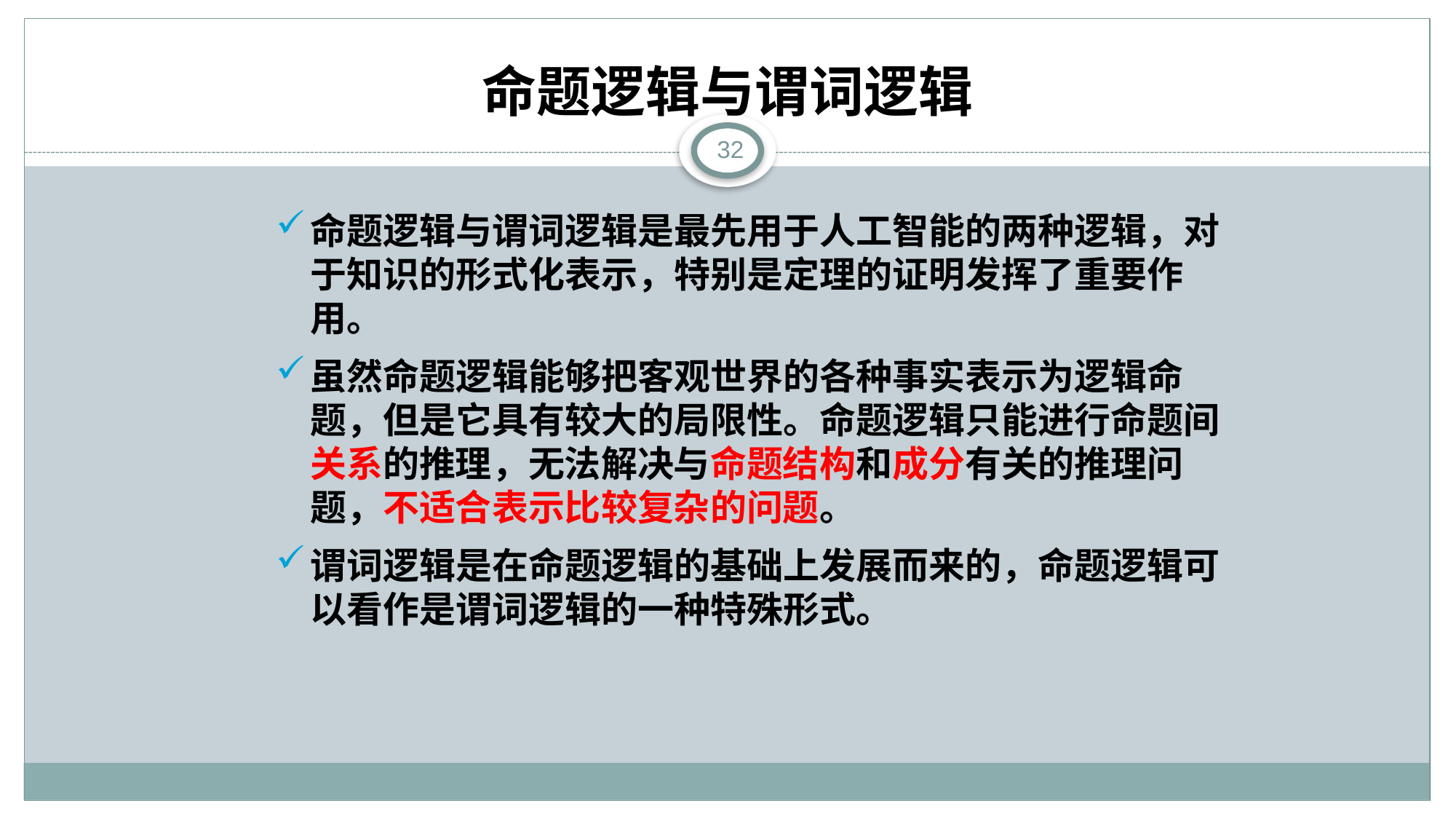

# 命题逻辑与谓词逻辑
32
命题逻辑与谓词逻辑是最先用于人工智能的两种逻辑，对于知识的形式化表示，特别是定理的证明发挥了重要作用。
虽然命题逻辑能够把客观世界的各种事实表示为逻辑命题，但是它具有较大的局限性。命题逻辑只能进行命题间关系的推理，无法解决与命题结构和成分有关的推理问题，不适合表示比较复杂的问题。
谓词逻辑是在命题逻辑的基础上发展而来的，命题逻辑可以看作是谓词逻辑的一种特殊形式。